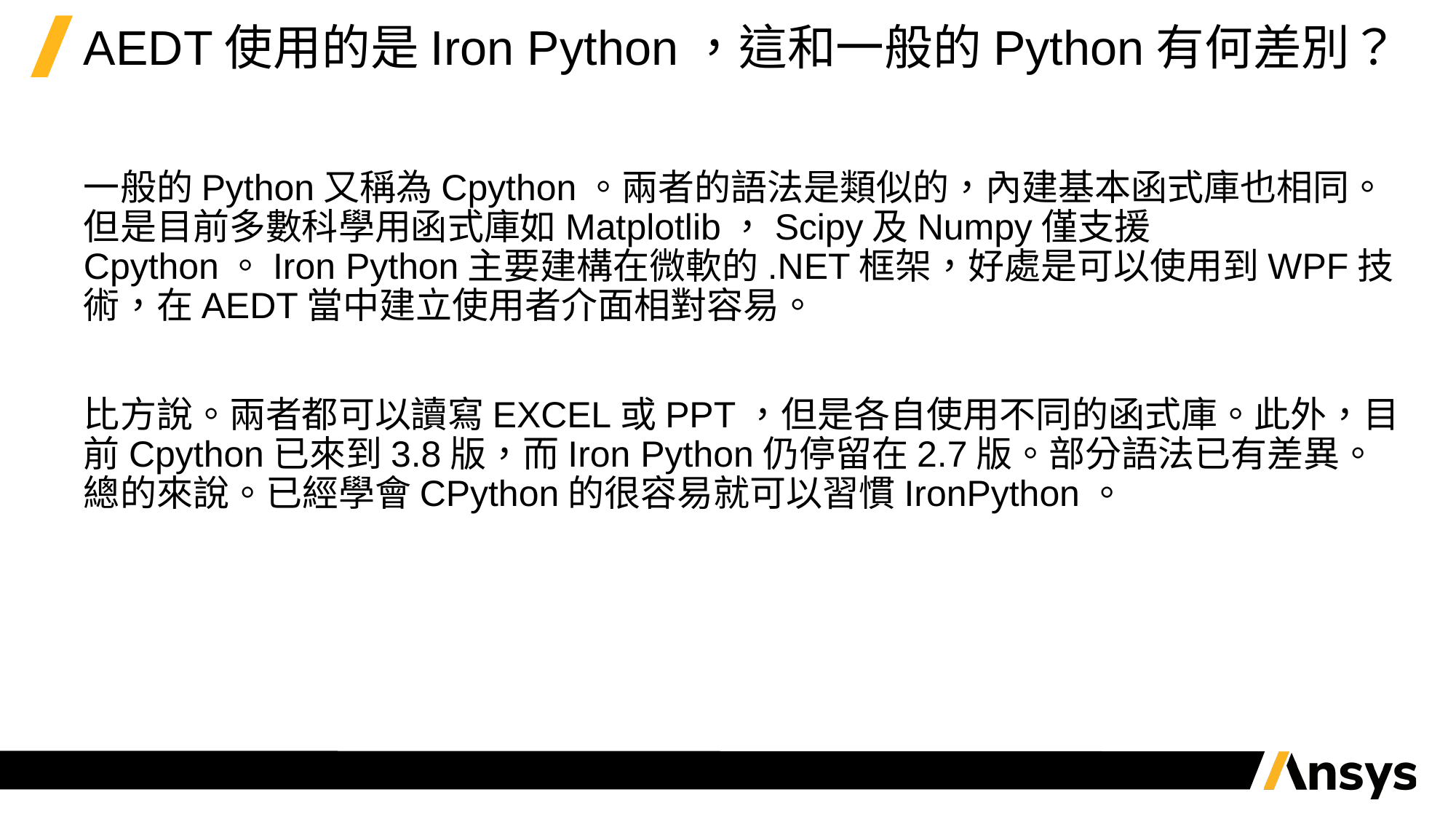

# AEDT使用的是Iron Python，這和一般的Python有何差別？
一般的Python又稱為Cpython。兩者的語法是類似的，內建基本函式庫也相同。但是目前多數科學用函式庫如Matplotlib，Scipy及Numpy僅支援Cpython。Iron Python主要建構在微軟的.NET框架，好處是可以使用到WPF技術，在AEDT當中建立使用者介面相對容易。

比方說。兩者都可以讀寫EXCEL或PPT，但是各自使用不同的函式庫。此外，目前Cpython已來到3.8版，而Iron Python仍停留在2.7版。部分語法已有差異。總的來說。已經學會CPython的很容易就可以習慣IronPython。